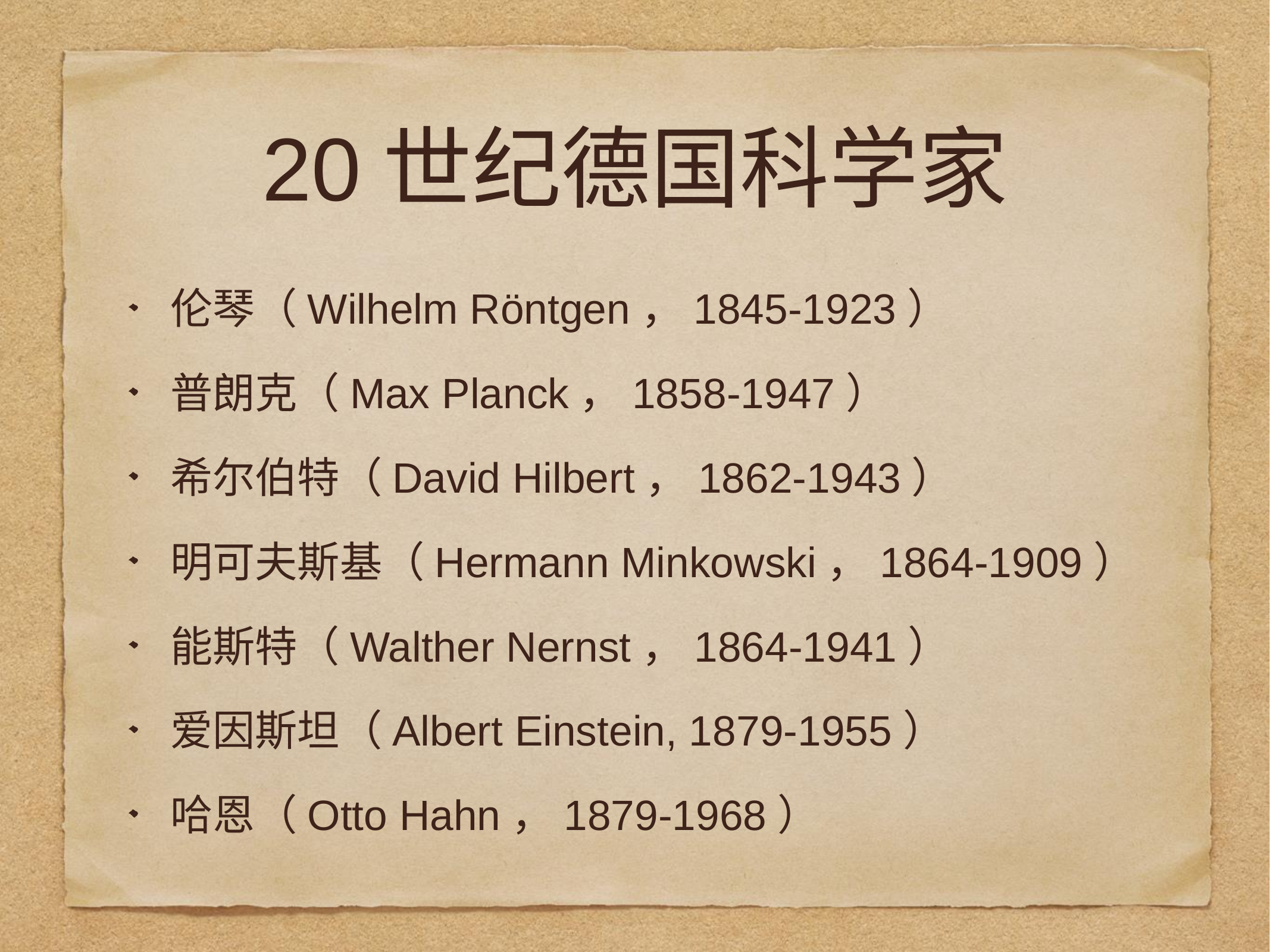

# 20世纪德国科学家
伦琴（Wilhelm Röntgen，1845-1923）
普朗克（Max Planck，1858-1947）
希尔伯特（David Hilbert，1862-1943）
明可夫斯基（Hermann Minkowski，1864-1909）
能斯特（Walther Nernst，1864-1941）
爱因斯坦（Albert Einstein, 1879-1955）
哈恩（Otto Hahn，1879-1968）